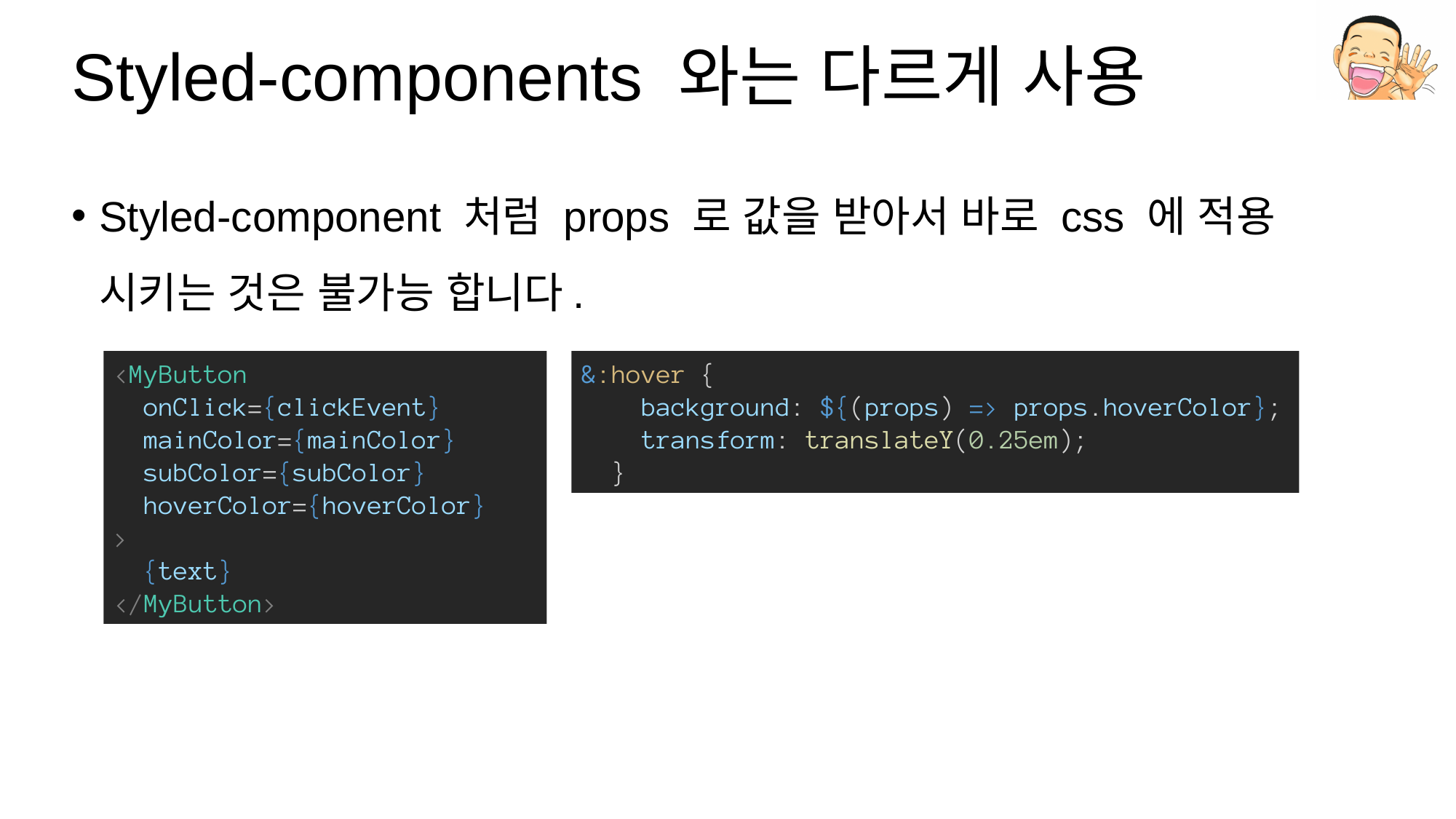

# Styled-components 와는 다르게 사용
Styled-component 처럼 props 로 값을 받아서 바로 css 에 적용 시키는 것은 불가능 합니다.
<MyButton
  onClick={clickEvent}
  mainColor={mainColor}
  subColor={subColor}
  hoverColor={hoverColor}
>
  {text}
</MyButton>
&:hover {
    background: ${(props) => props.hoverColor};
    transform: translateY(0.25em);
  }